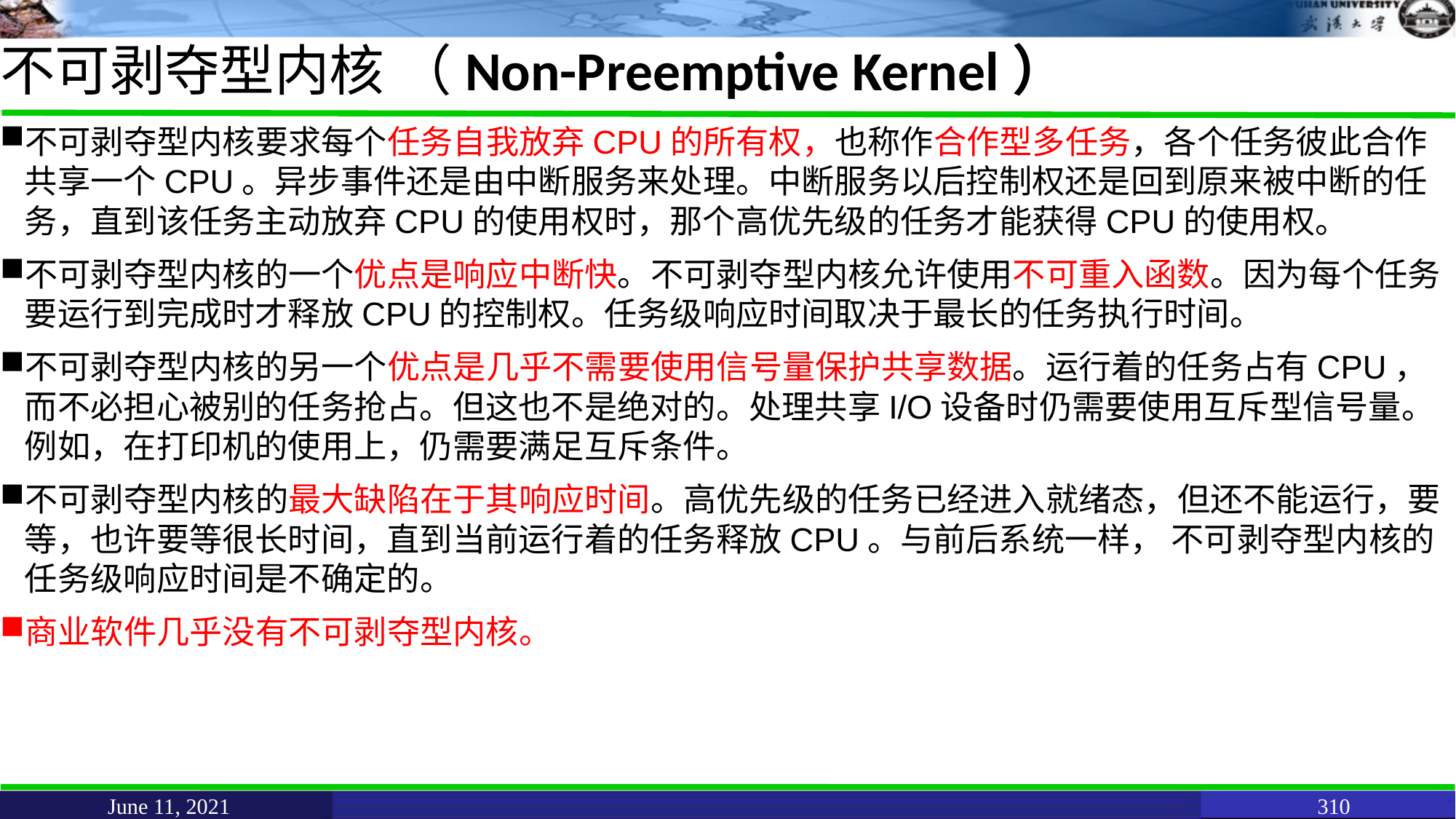

# 不可剥夺型内核 （Non-Preemptive Kernel）
不可剥夺型内核要求每个任务自我放弃CPU的所有权，也称作合作型多任务，各个任务彼此合作共享一个CPU。异步事件还是由中断服务来处理。中断服务以后控制权还是回到原来被中断的任务，直到该任务主动放弃CPU的使用权时，那个高优先级的任务才能获得CPU的使用权。
不可剥夺型内核的一个优点是响应中断快。不可剥夺型内核允许使用不可重入函数。因为每个任务要运行到完成时才释放CPU的控制权。任务级响应时间取决于最长的任务执行时间。
不可剥夺型内核的另一个优点是几乎不需要使用信号量保护共享数据。运行着的任务占有CPU，而不必担心被别的任务抢占。但这也不是绝对的。处理共享I/O设备时仍需要使用互斥型信号量。例如，在打印机的使用上，仍需要满足互斥条件。
不可剥夺型内核的最大缺陷在于其响应时间。高优先级的任务已经进入就绪态，但还不能运行，要等，也许要等很长时间，直到当前运行着的任务释放CPU。与前后系统一样， 不可剥夺型内核的任务级响应时间是不确定的。
商业软件几乎没有不可剥夺型内核。
June 11, 2021

310